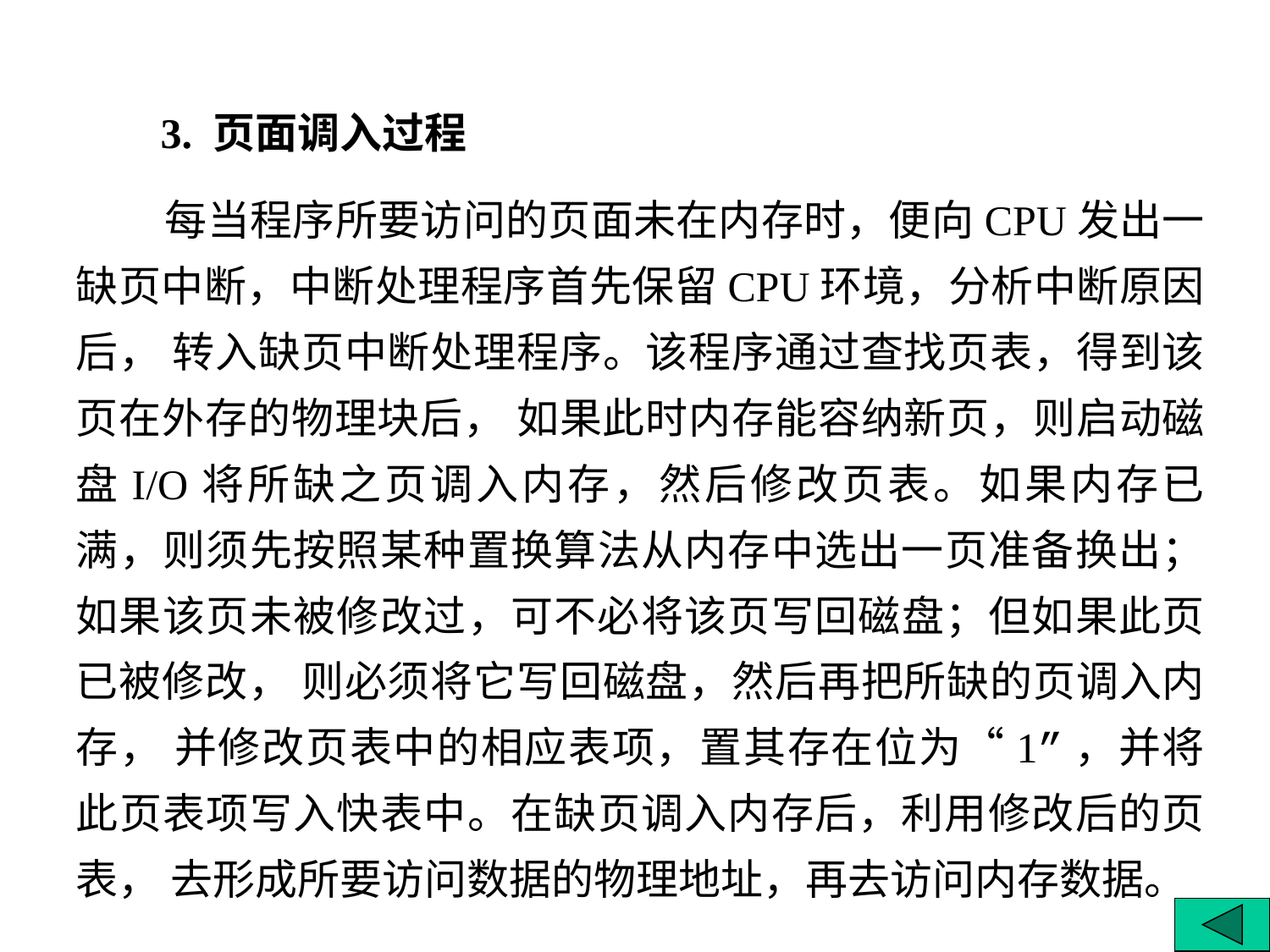

3. 页面调入过程
        每当程序所要访问的页面未在内存时，便向CPU发出一缺页中断，中断处理程序首先保留CPU环境，分析中断原因后， 转入缺页中断处理程序。该程序通过查找页表，得到该页在外存的物理块后， 如果此时内存能容纳新页，则启动磁盘I/O将所缺之页调入内存，然后修改页表。如果内存已满，则须先按照某种置换算法从内存中选出一页准备换出；如果该页未被修改过，可不必将该页写回磁盘；但如果此页已被修改， 则必须将它写回磁盘，然后再把所缺的页调入内存， 并修改页表中的相应表项，置其存在位为“1”，并将此页表项写入快表中。在缺页调入内存后，利用修改后的页表， 去形成所要访问数据的物理地址，再去访问内存数据。